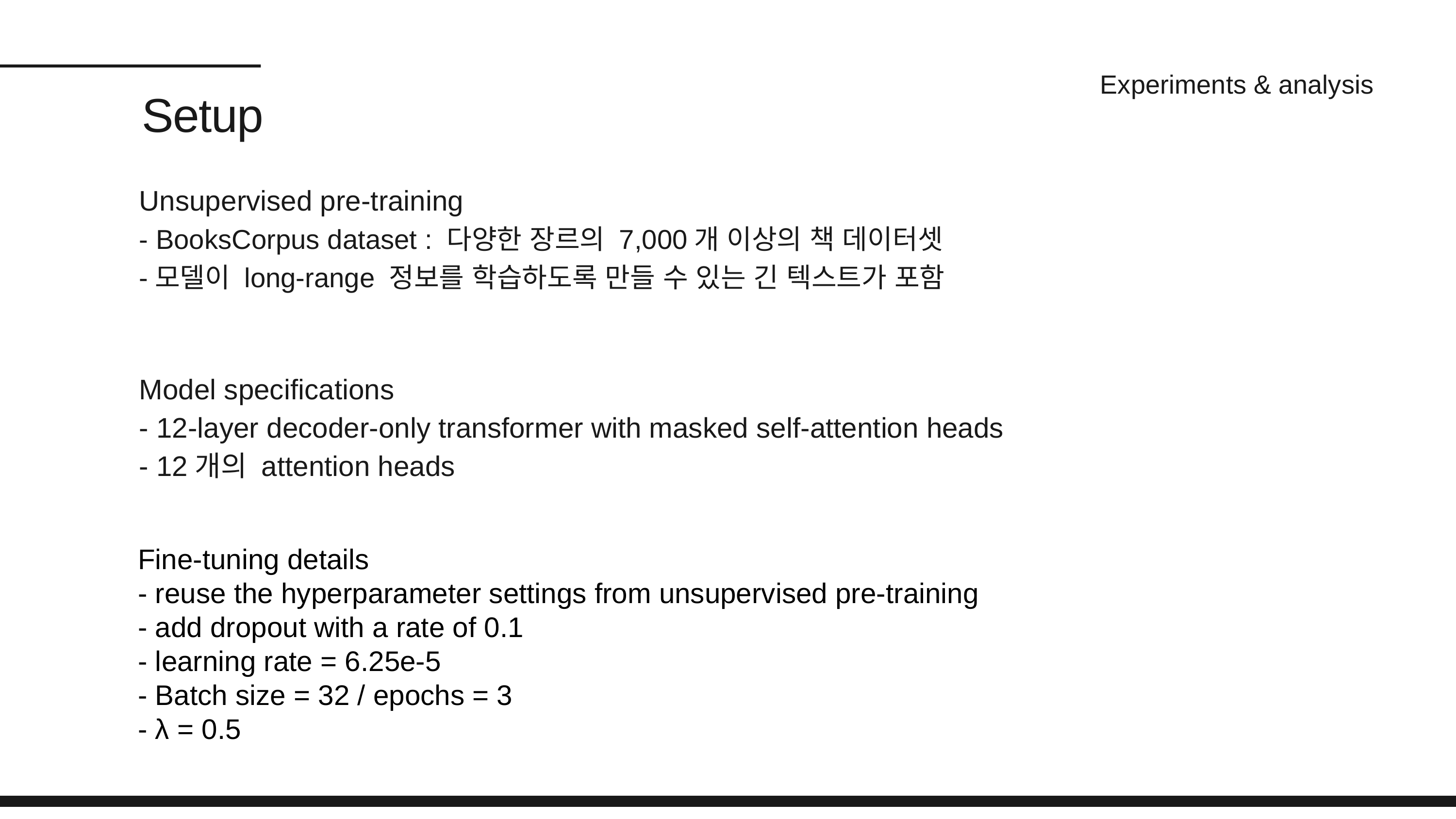

Experiments & analysis

Setup
Unsupervised pre-training
- BooksCorpus dataset : 다양한 장르의 7,000개 이상의 책 데이터셋
-모델이 long-range 정보를 학습하도록 만들 수 있는 긴 텍스트가 포함
Model specifications
- 12-layer decoder-only transformer with masked self-attention heads
- 12개의 attention heads
Fine-tuning details
- reuse the hyperparameter settings from unsupervised pre-training
- add dropout with a rate of 0.1
- learning rate = 6.25e-5
- Batch size = 32 / epochs = 3
- λ = 0.5